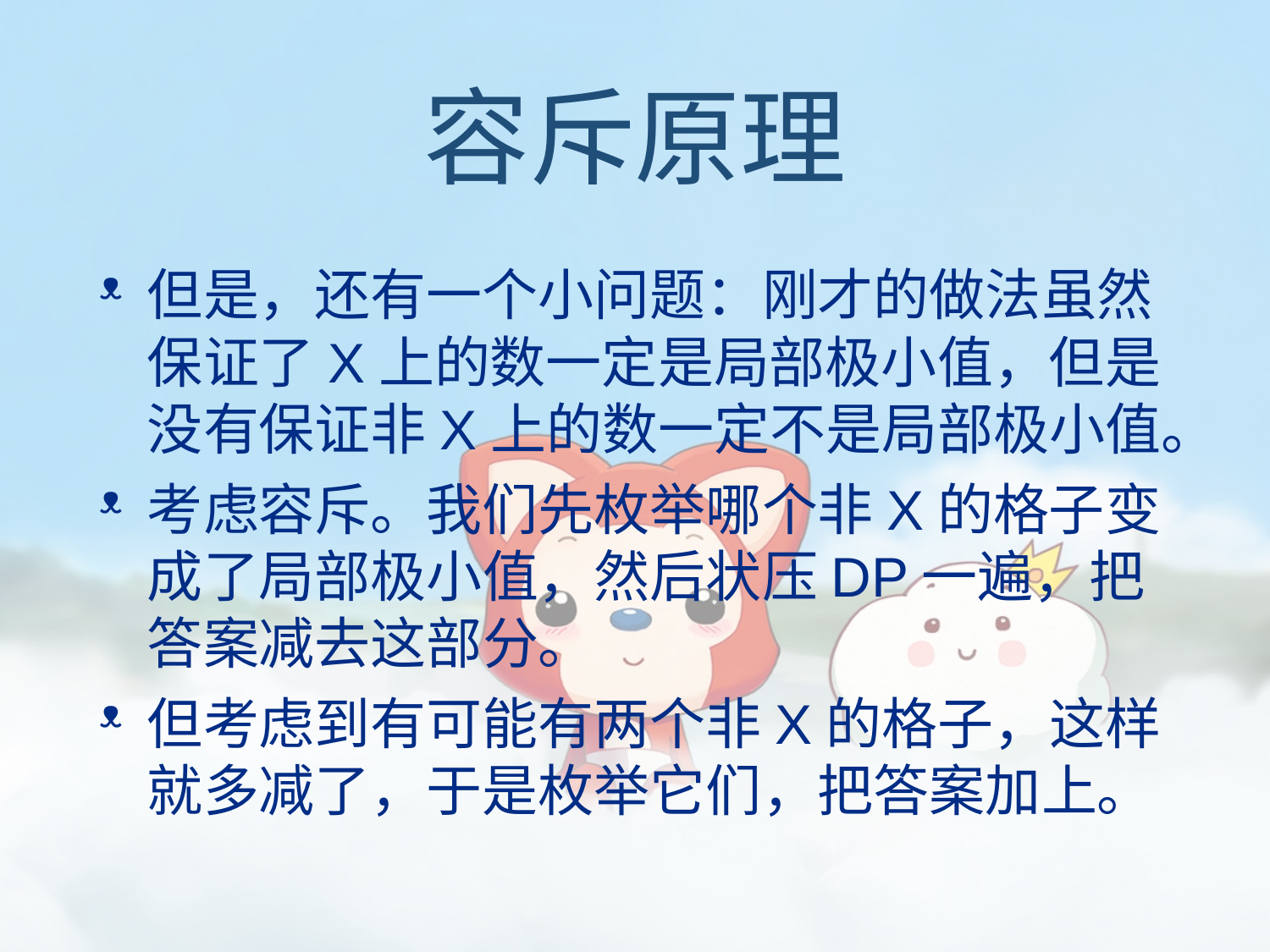

# 容斥原理
但是，还有一个小问题：刚才的做法虽然保证了X上的数一定是局部极小值，但是没有保证非X上的数一定不是局部极小值。
考虑容斥。我们先枚举哪个非X的格子变成了局部极小值，然后状压DP一遍，把答案减去这部分。
但考虑到有可能有两个非X的格子，这样就多减了，于是枚举它们，把答案加上。

72